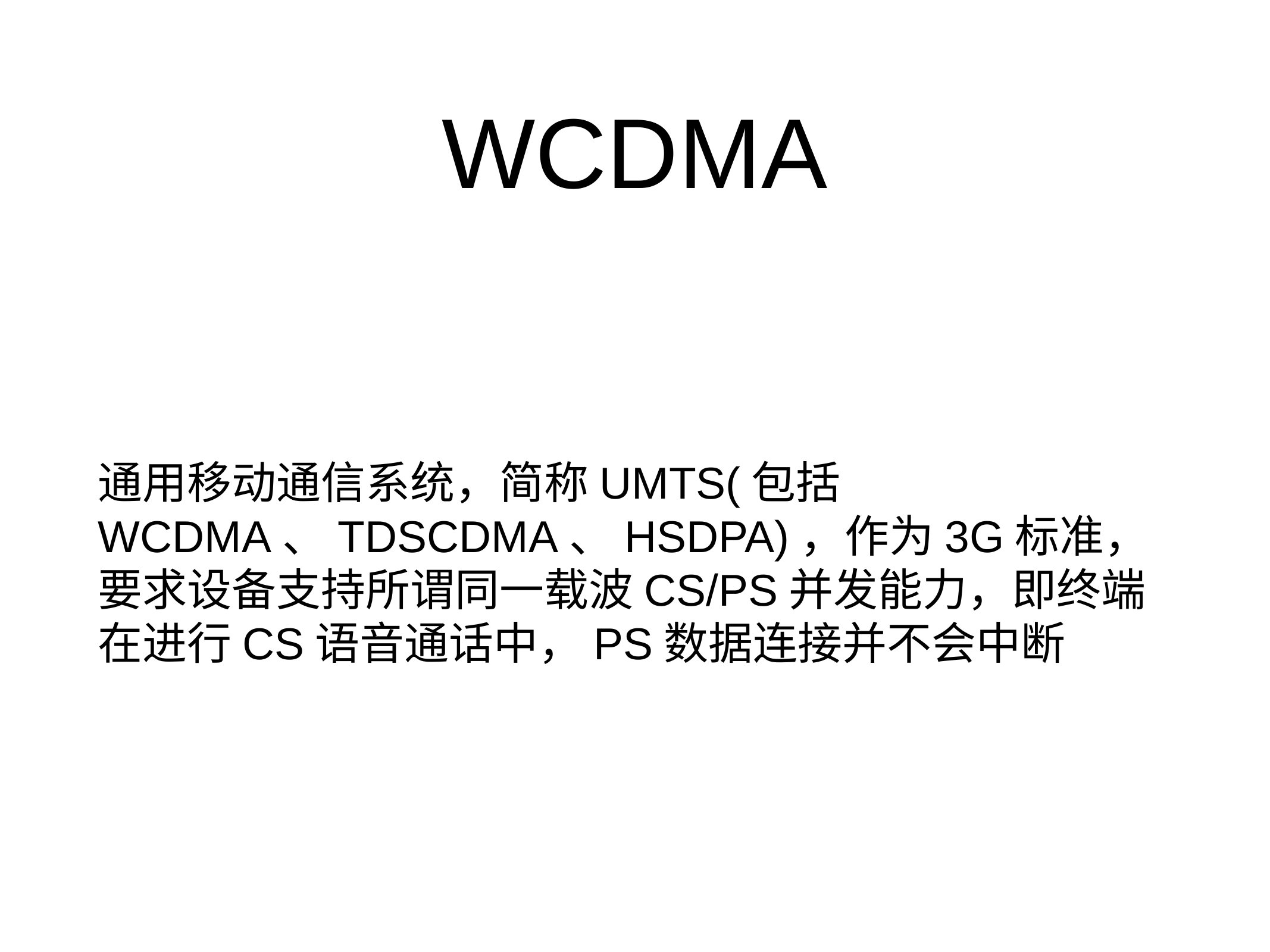

# WCDMA
通用移动通信系统，简称UMTS(包括WCDMA、TDSCDMA、HSDPA)，作为3G标准， 要求设备支持所谓同一载波CS/PS并发能力，即终端在进行CS语音通话中，PS数据连接并不会中断